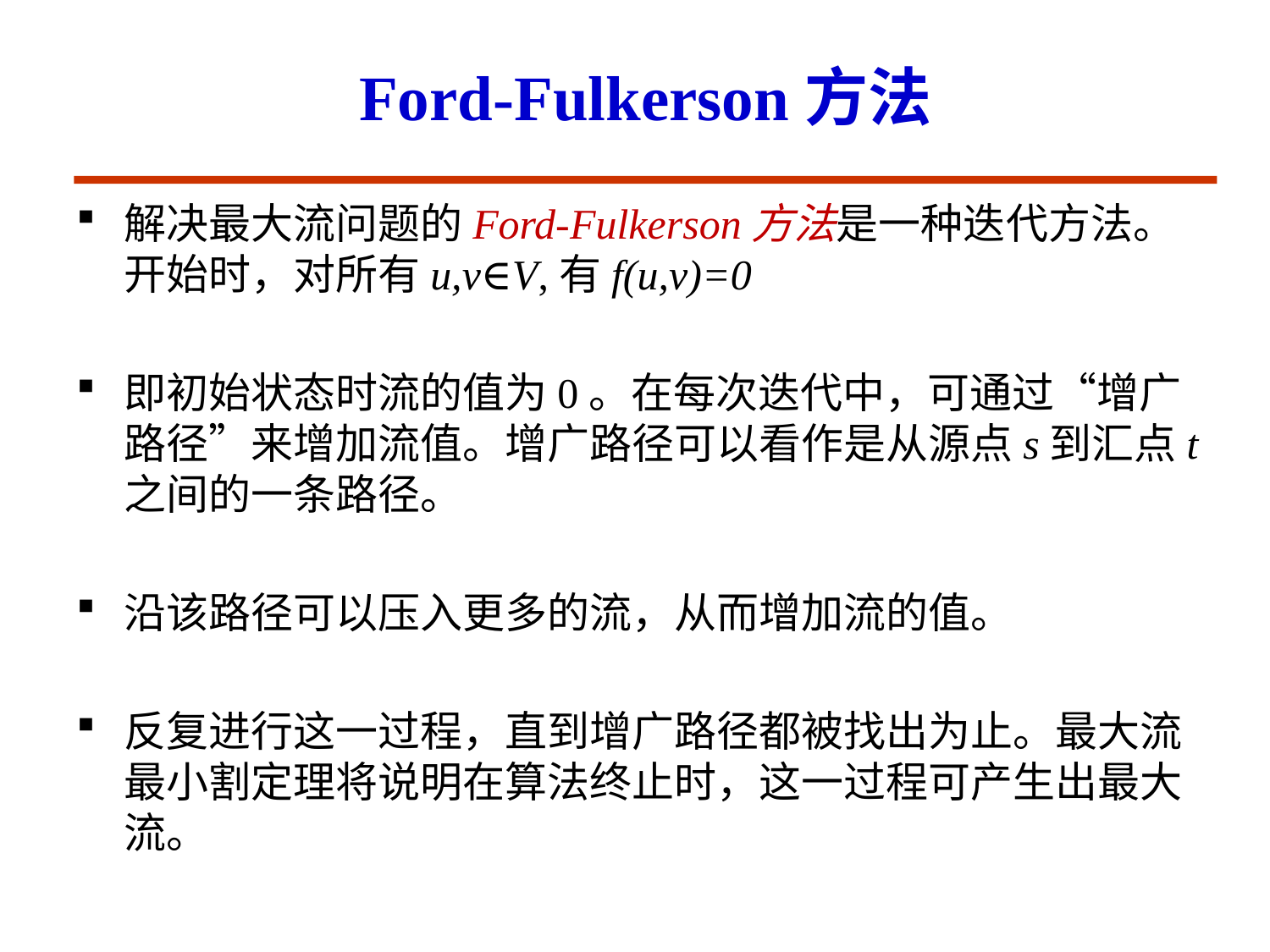

# Ford-Fulkerson方法
解决最大流问题的Ford-Fulkerson方法是一种迭代方法。开始时，对所有u,v∈V,有f(u,v)=0

即初始状态时流的值为0。在每次迭代中，可通过“增广路径”来增加流值。增广路径可以看作是从源点s到汇点t之间的一条路径。

沿该路径可以压入更多的流，从而增加流的值。

反复进行这一过程，直到增广路径都被找出为止。最大流最小割定理将说明在算法终止时，这一过程可产生出最大流。